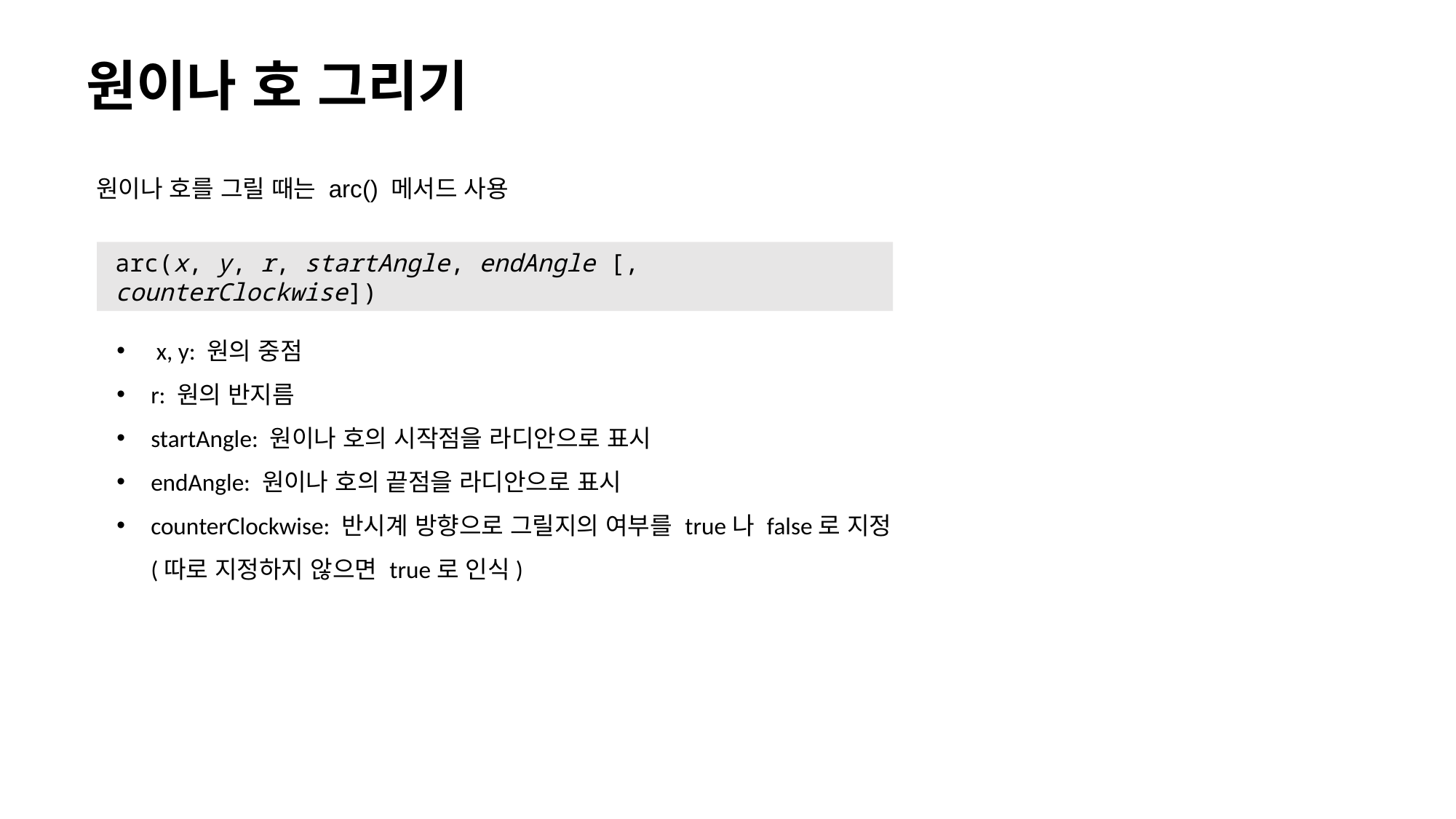

# 원이나 호 그리기
원이나 호를 그릴 때는 arc() 메서드 사용
arc(x, y, r, startAngle, endAngle [, counterClockwise])
 x, y: 원의 중점
r: 원의 반지름
startAngle: 원이나 호의 시작점을 라디안으로 표시
endAngle: 원이나 호의 끝점을 라디안으로 표시
counterClockwise: 반시계 방향으로 그릴지의 여부를 true나 false로 지정
(따로 지정하지 않으면 true로 인식)